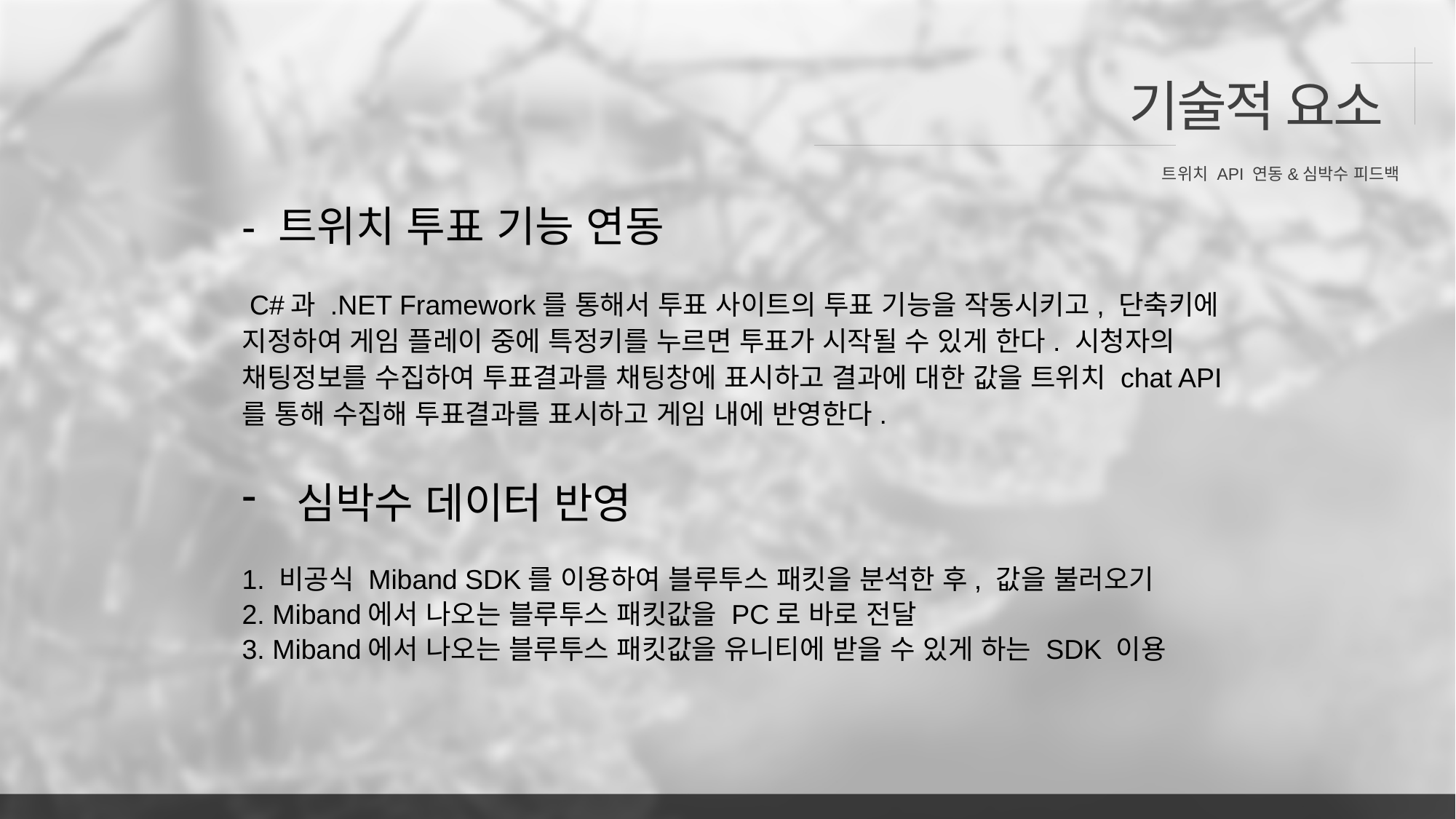

기술적 요소
트위치 API 연동&심박수 피드백

- 트위치 투표 기능 연동

 C#과 .NET Framework를 통해서 투표 사이트의 투표 기능을 작동시키고, 단축키에 지정하여 게임 플레이 중에 특정키를 누르면 투표가 시작될 수 있게 한다. 시청자의 채팅정보를 수집하여 투표결과를 채팅창에 표시하고 결과에 대한 값을 트위치 chat API를 통해 수집해 투표결과를 표시하고 게임 내에 반영한다.
심박수 데이터 반영

1. 비공식 Miband SDK를 이용하여 블루투스 패킷을 분석한 후, 값을 불러오기
2. Miband에서 나오는 블루투스 패킷값을 PC로 바로 전달
3. Miband에서 나오는 블루투스 패킷값을 유니티에 받을 수 있게 하는 SDK 이용